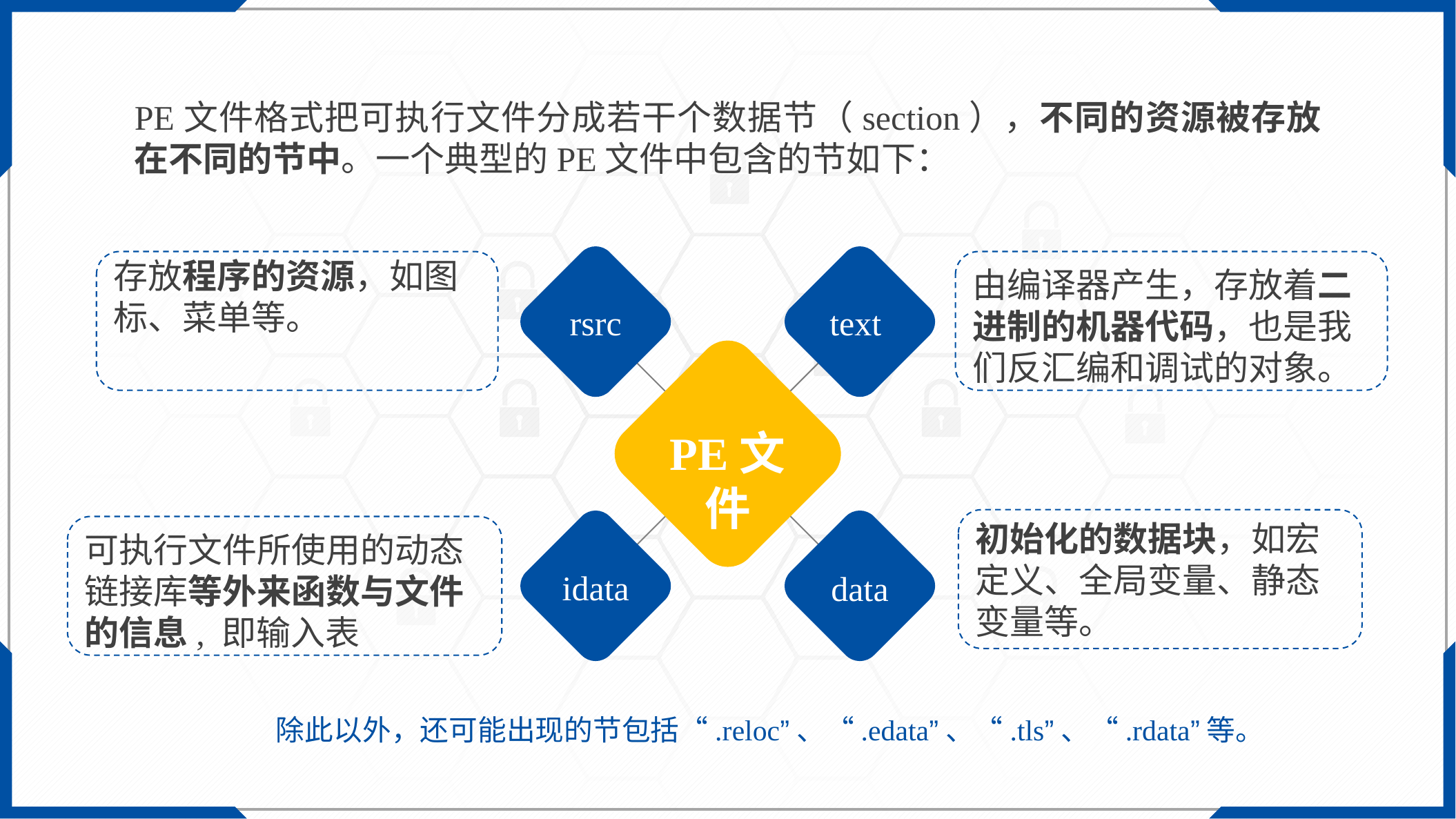

PE文件格式把可执行文件分成若干个数据节（section），不同的资源被存放在不同的节中。一个典型的PE文件中包含的节如下：
存放程序的资源，如图标、菜单等。
由编译器产生，存放着二进制的机器代码，也是我们反汇编和调试的对象。

rsrc
text

PE文件

idata
data
初始化的数据块，如宏定义、全局变量、静态变量等。
可执行文件所使用的动态链接库等外来函数与文件的信息, 即输入表
除此以外，还可能出现的节包括“.reloc”、“.edata”、“.tls”、“.rdata”等。